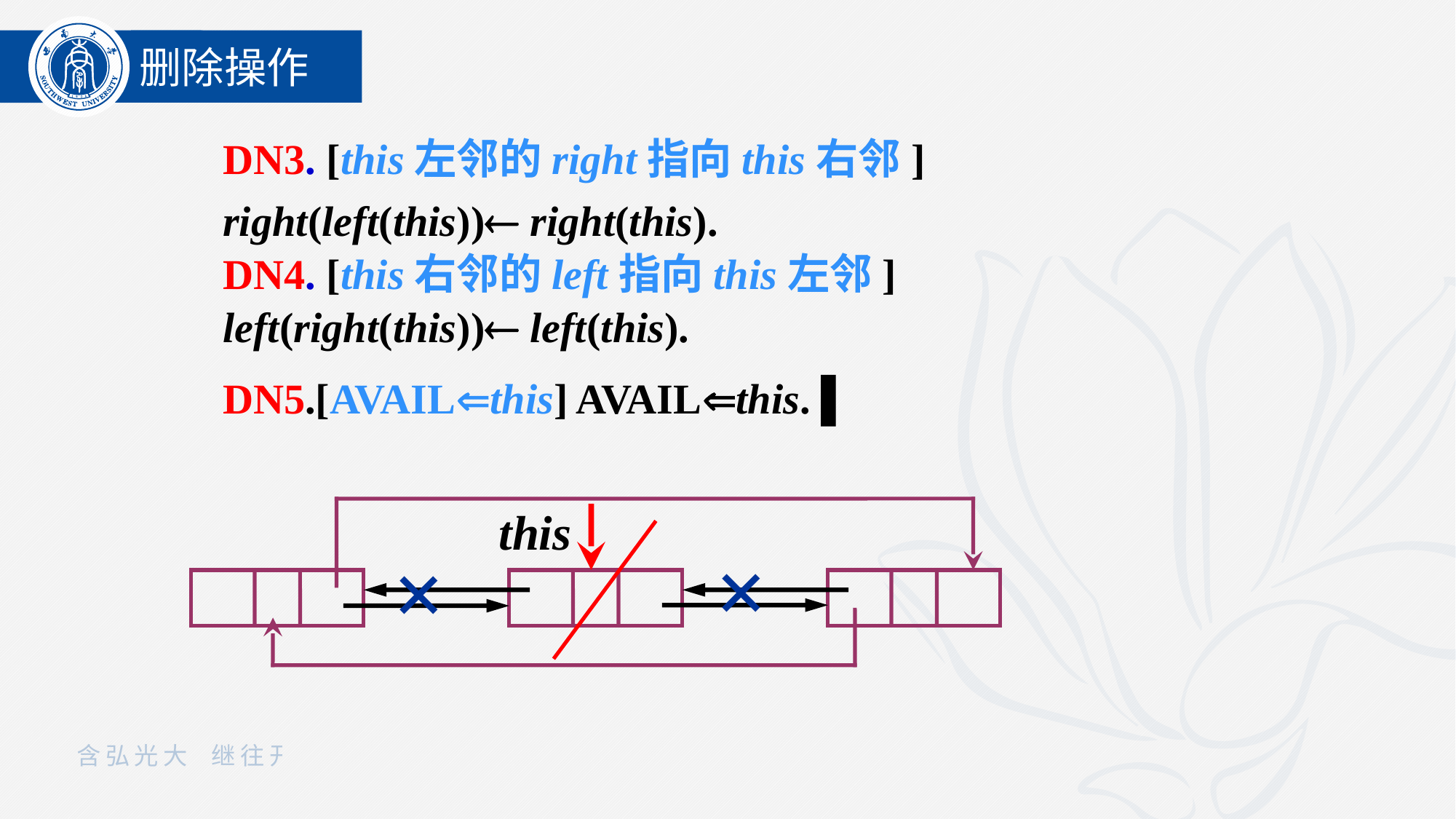

删除操作
DN3. [this左邻的right指向this右邻]
right(left(this))← right(this).
DN4. [this右邻的left指向this左邻]
left(right(this))← left(this).
DN5.[AVAIL⇐this] AVAIL⇐this. ▌

this

×
×